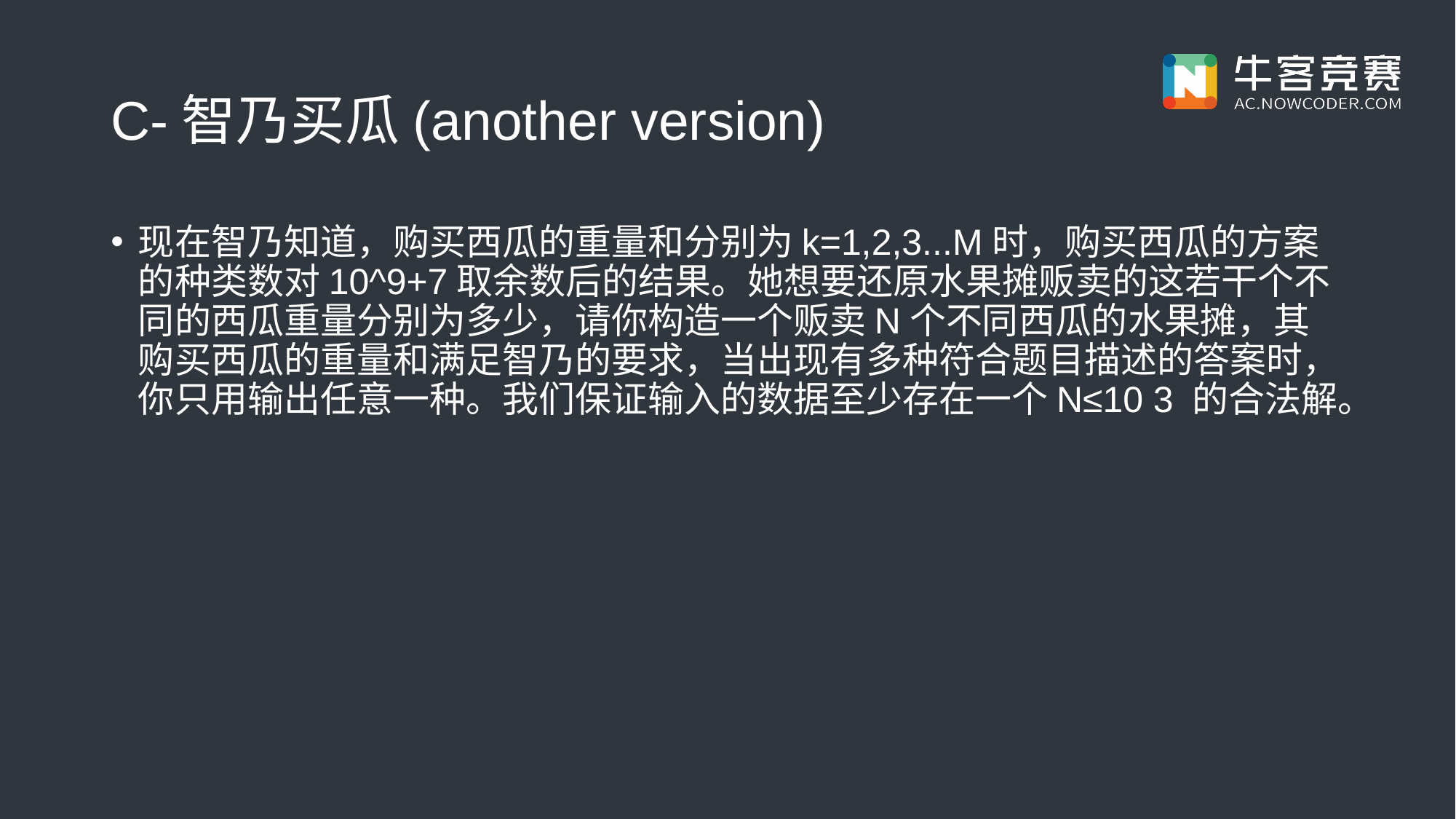

# C-智乃买瓜(another version)
现在智乃知道，购买西瓜的重量和分别为k=1,2,3...M时，购买西瓜的方案的种类数对10^9+7取余数后的结果。她想要还原水果摊贩卖的这若干个不同的西瓜重量分别为多少，请你构造一个贩卖N个不同西瓜的水果摊，其购买西瓜的重量和满足智乃的要求，当出现有多种符合题目描述的答案时，你只用输出任意一种。我们保证输入的数据至少存在一个N≤10 3 的合法解。